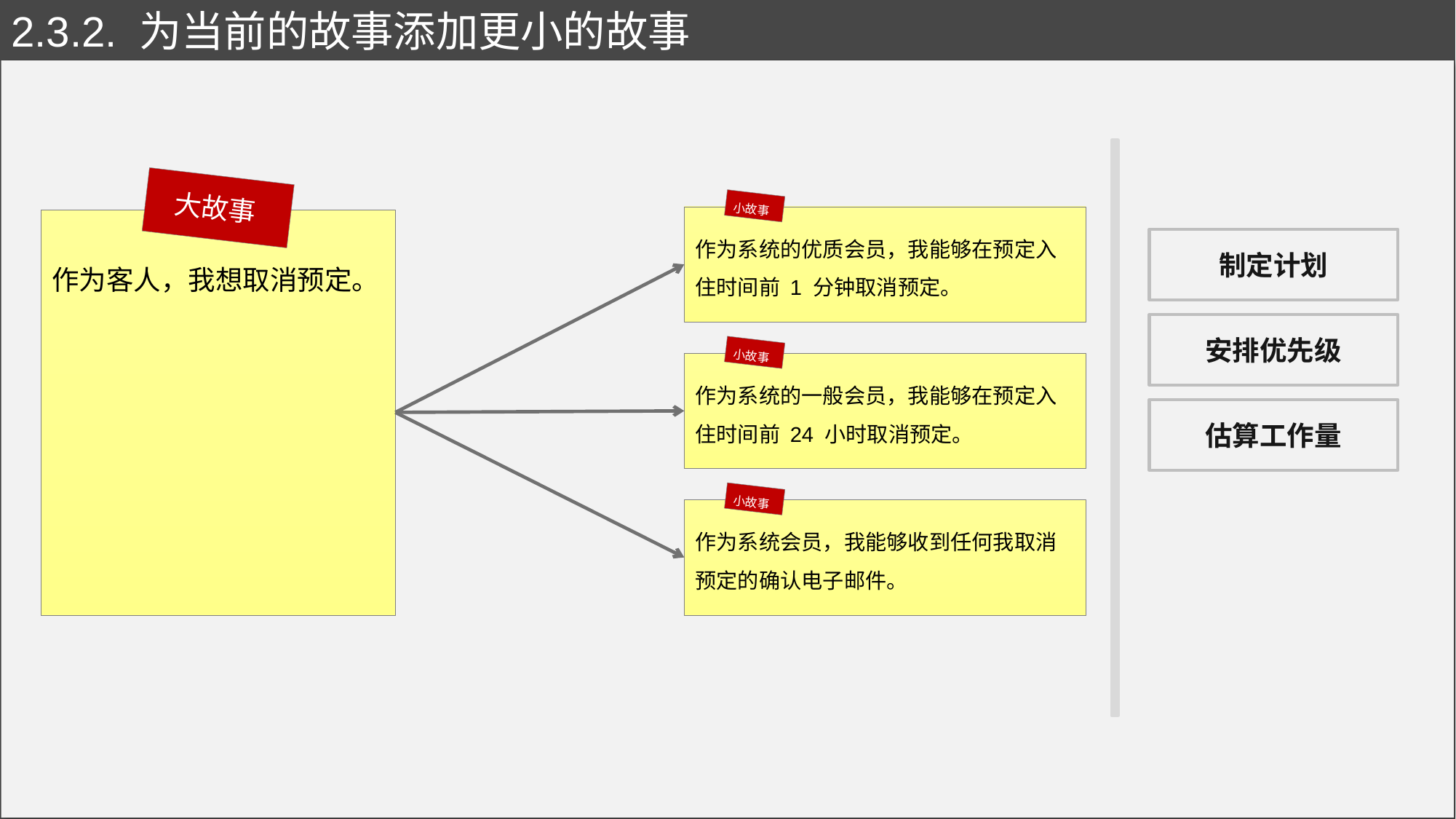

# 2.3.2. 为当前的故事添加更小的故事

大故事

作为客人，我想取消预定。
小故事
作为系统的优质会员，我能够在预定入住时间前 1 分钟取消预定。
小故事
作为系统的一般会员，我能够在预定入住时间前 24 小时取消预定。
小故事
作为系统会员，我能够收到任何我取消预定的确认电子邮件。
制定计划
安排优先级
估算工作量